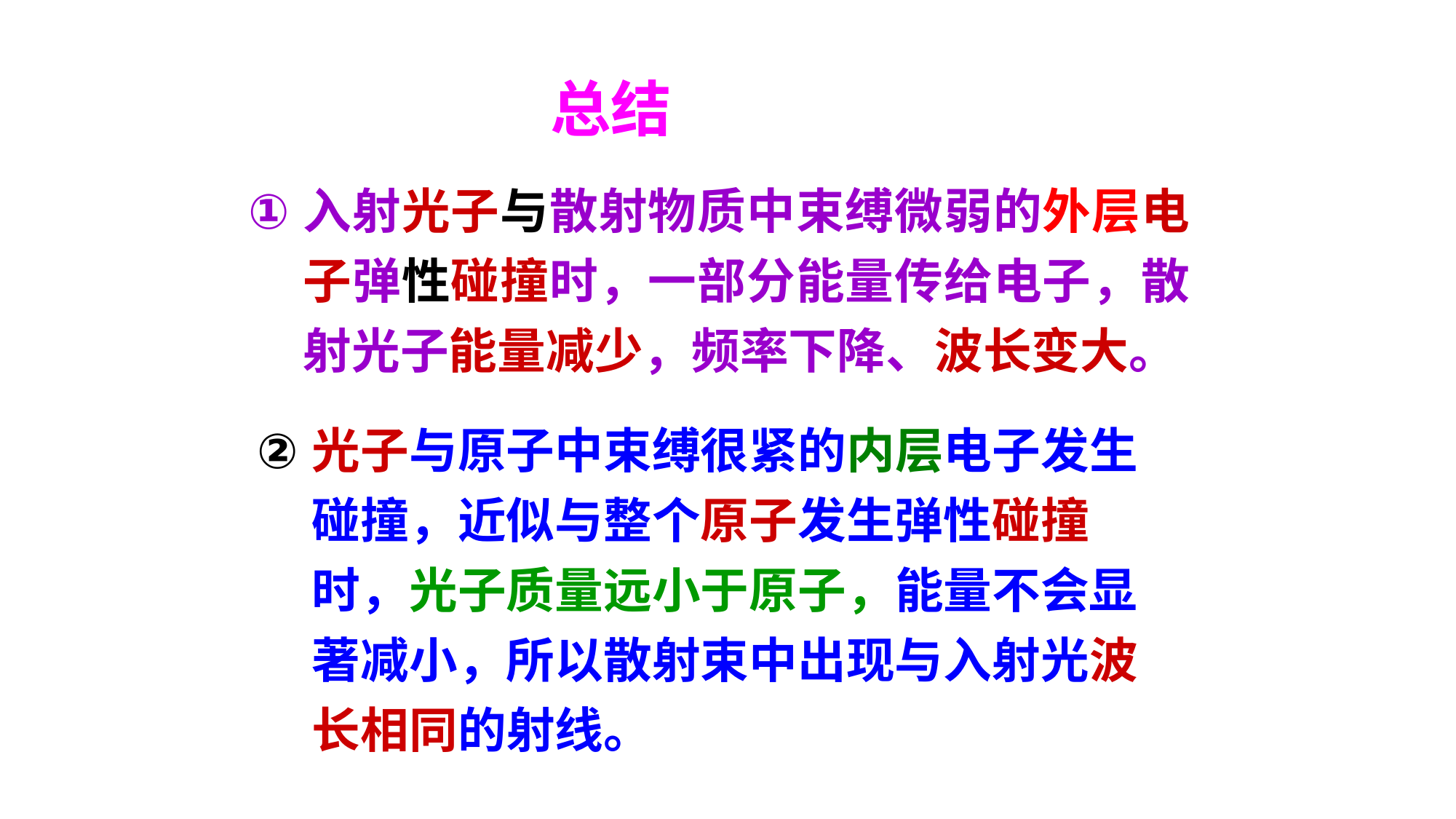

总结
入射光子与散射物质中束缚微弱的外层电子弹性碰撞时，一部分能量传给电子，散射光子能量减少，频率下降、波长变大。
光子与原子中束缚很紧的内层电子发生碰撞，近似与整个原子发生弹性碰撞时，光子质量远小于原子，能量不会显著减小，所以散射束中出现与入射光波长相同的射线。